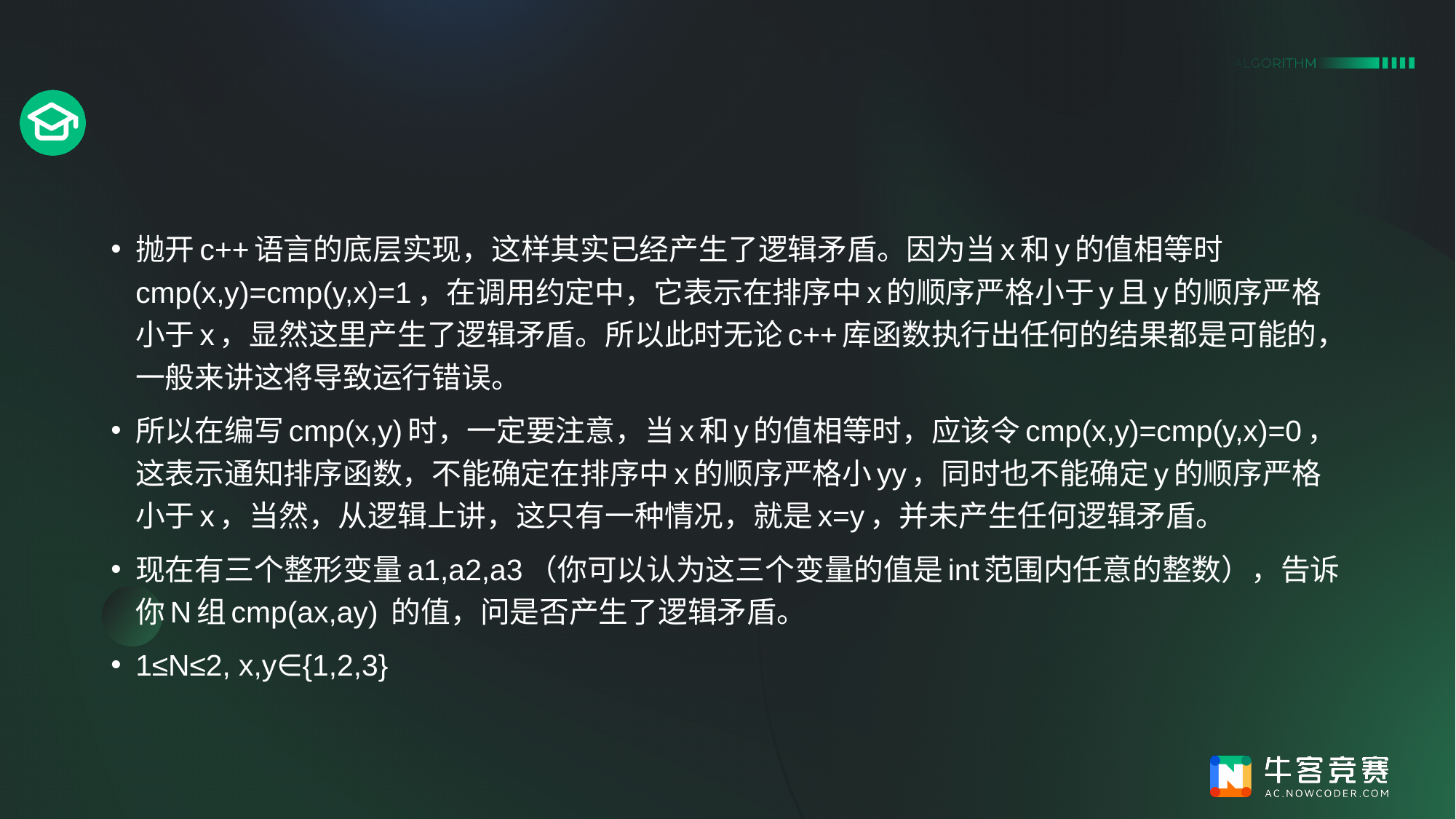

#
抛开c++语言的底层实现，这样其实已经产生了逻辑矛盾。因为当x和y的值相等时cmp(x,y)=cmp(y,x)=1，在调用约定中，它表示在排序中x的顺序严格小于y且y的顺序严格小于x，显然这里产生了逻辑矛盾。所以此时无论c++库函数执行出任何的结果都是可能的，一般来讲这将导致运行错误。
所以在编写cmp(x,y)时，一定要注意，当x和y的值相等时，应该令cmp(x,y)=cmp(y,x)=0，这表示通知排序函数，不能确定在排序中x的顺序严格小yy，同时也不能确定y的顺序严格小于x，当然，从逻辑上讲，这只有一种情况，就是x=y，并未产生任何逻辑矛盾。
现在有三个整形变量a1,a2,a3（你可以认为这三个变量的值是int范围内任意的整数），告诉你N组cmp(ax,ay) 的值，问是否产生了逻辑矛盾。
1≤N≤2, x,y∈{1,2,3}